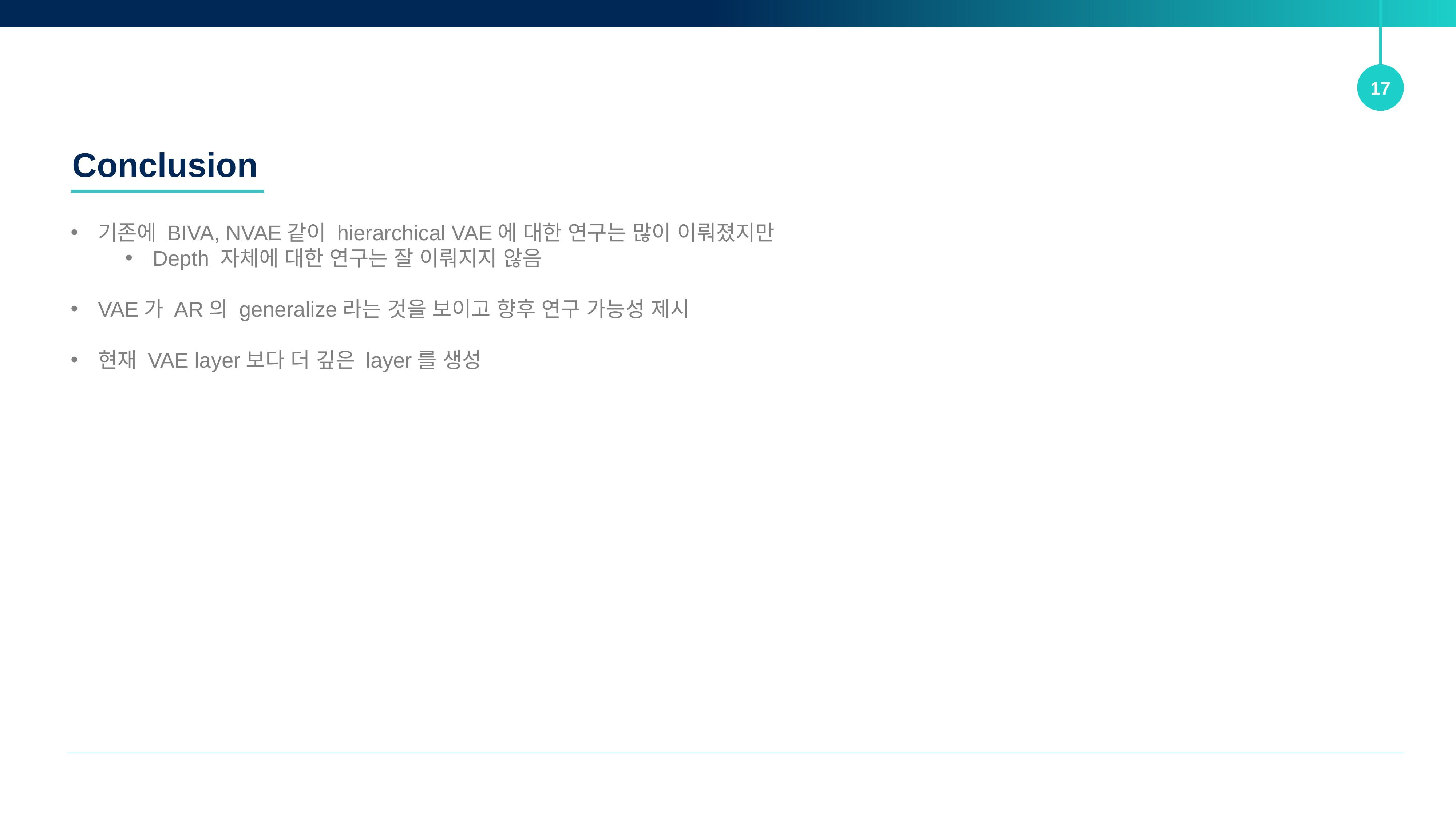

17
Conclusion
기존에 BIVA, NVAE같이 hierarchical VAE에 대한 연구는 많이 이뤄졌지만
Depth 자체에 대한 연구는 잘 이뤄지지 않음

VAE가 AR의 generalize라는 것을 보이고 향후 연구 가능성 제시

현재 VAE layer보다 더 깊은 layer를 생성